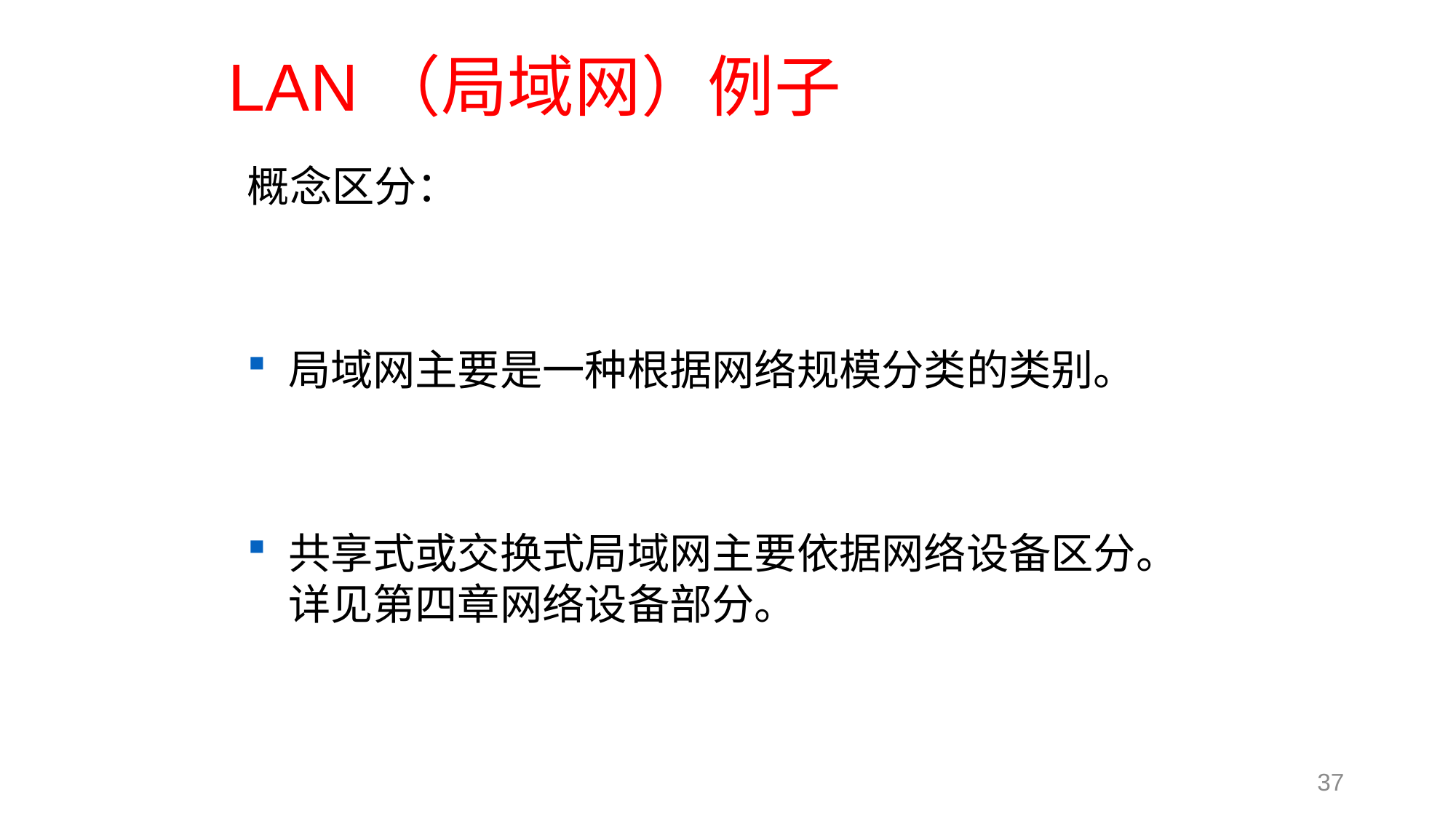

# LAN（局域网）例子
概念区分：
局域网主要是一种根据网络规模分类的类别。
共享式或交换式局域网主要依据网络设备区分。详见第四章网络设备部分。

37